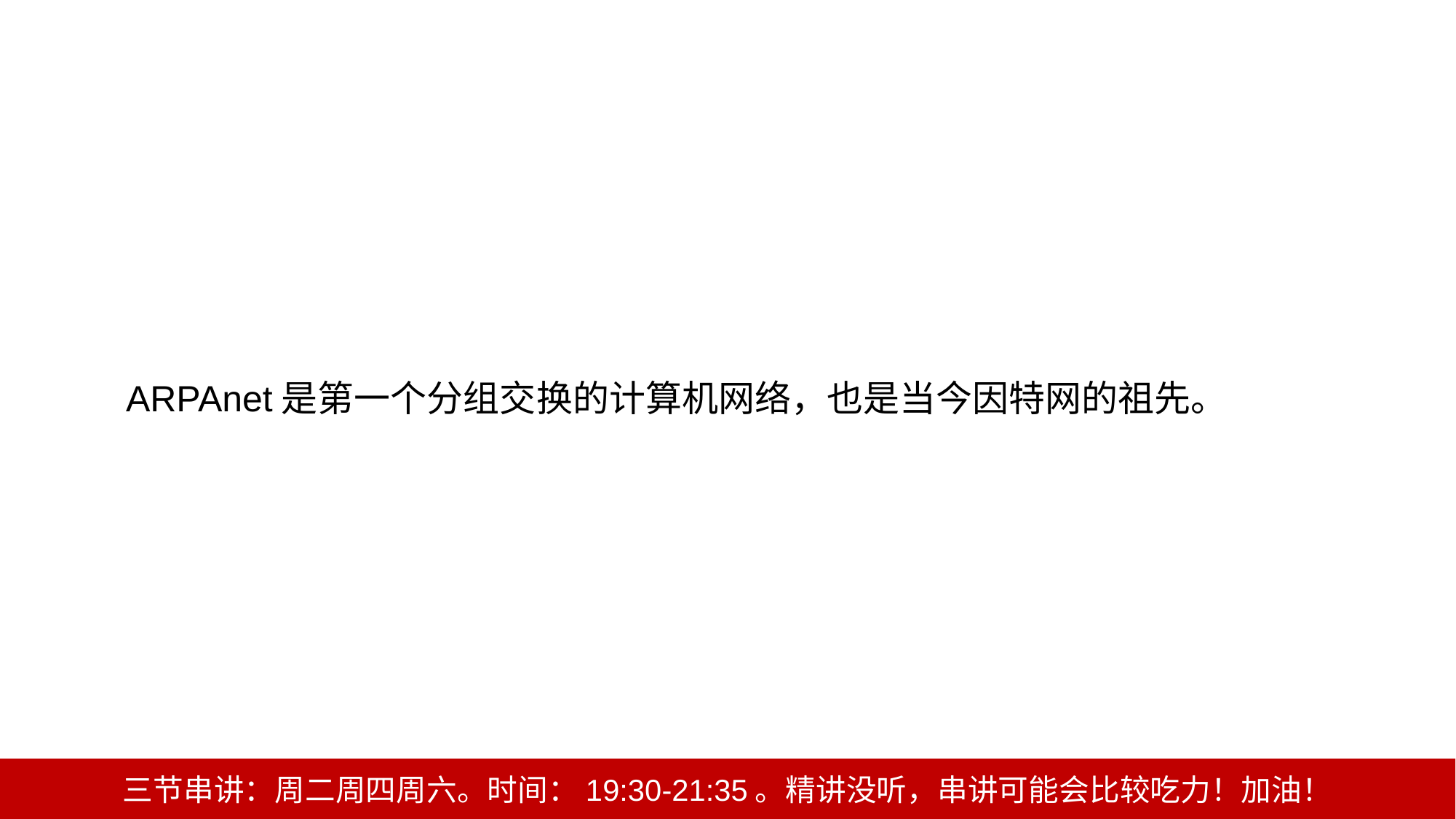

1.6第六节 计算机网络与因特网发展简史
ARPAnet是第一个分组交换的计算机网络，也是当今因特网的祖先。